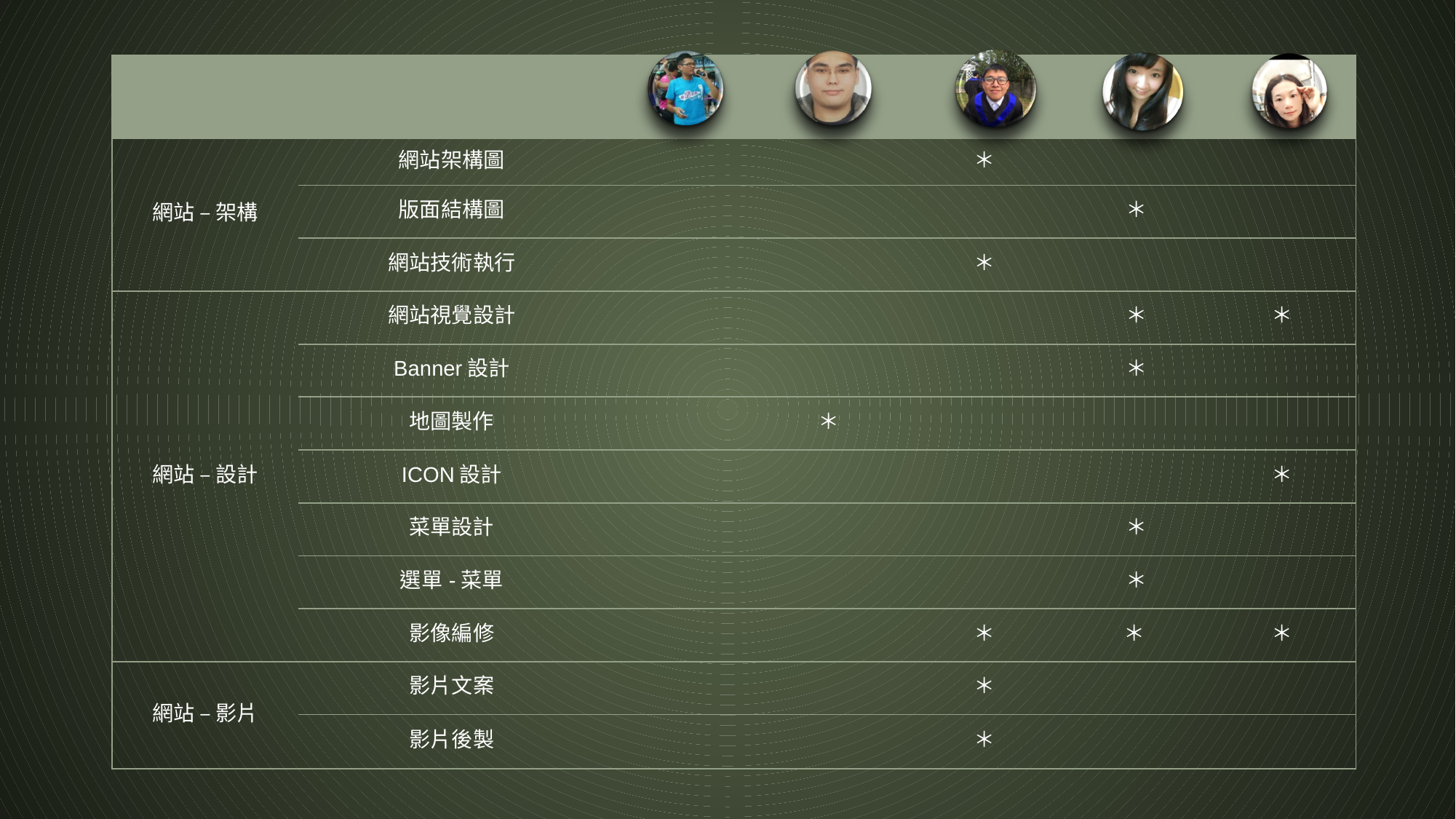

|  |  |  |  |  |  |  |
| --- | --- | --- | --- | --- | --- | --- |
| 網站 – 架構 | 網站架構圖 |  |  | ＊ |  |  |
|  | 版面結構圖 |  |  |  | ＊ |  |
|  | 網站技術執行 |  |  | ＊ |  |  |
| 網站 – 設計 | 網站視覺設計 |  |  |  | ＊ | ＊ |
|  | Banner設計 |  |  |  | ＊ |  |
|  | 地圖製作 |  | ＊ |  |  |  |
|  | ICON設計 |  |  |  |  | ＊ |
|  | 菜單設計 |  |  |  | ＊ |  |
|  | 選單-菜單 |  |  |  | ＊ |  |
|  | 影像編修 |  |  | ＊ | ＊ | ＊ |
| 網站 – 影片 | 影片文案 |  |  | ＊ |  |  |
|  | 影片後製 |  |  | ＊ |  |  |